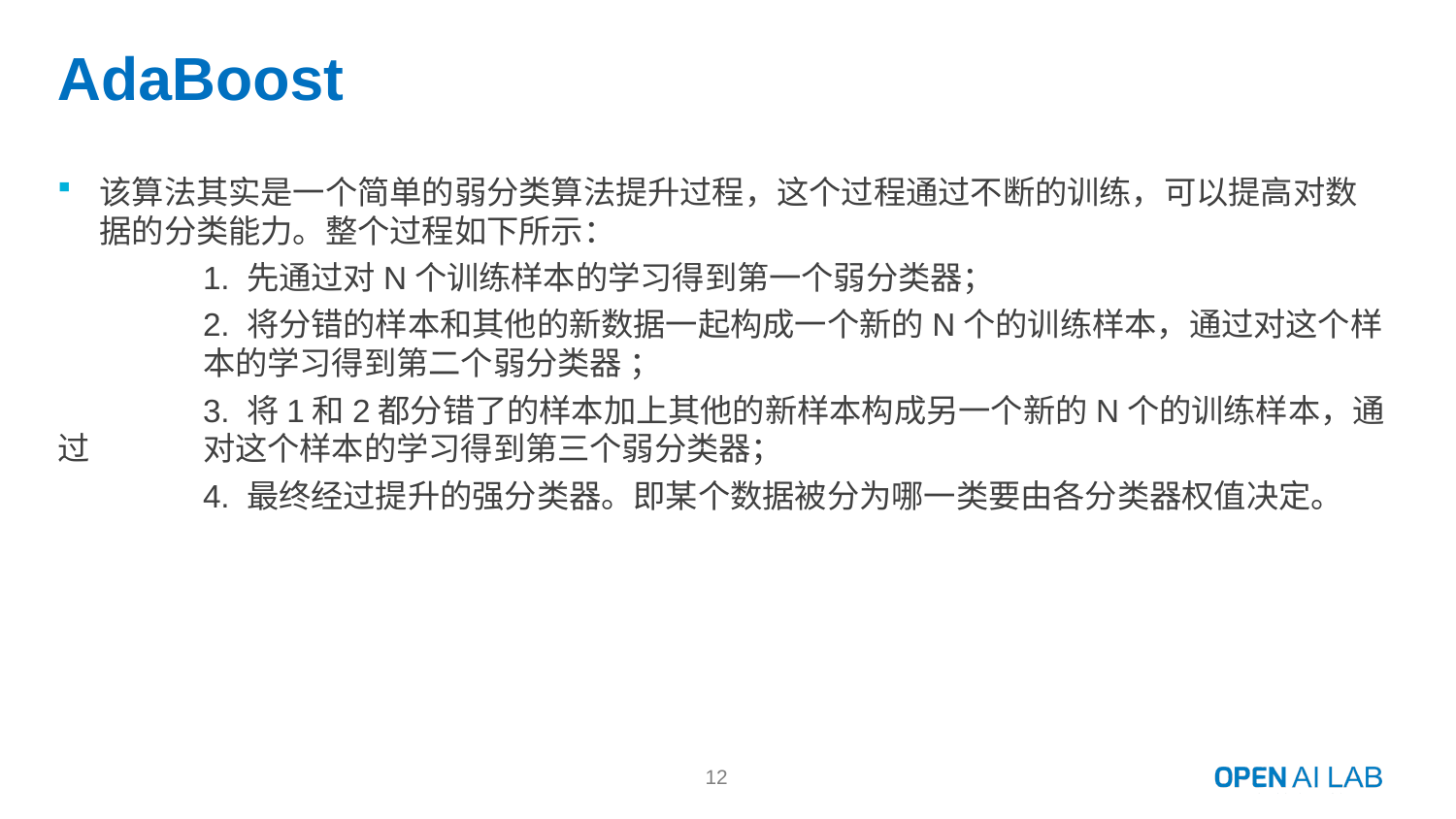

# AdaBoost
该算法其实是一个简单的弱分类算法提升过程，这个过程通过不断的训练，可以提高对数据的分类能力。整个过程如下所示：
	1. 先通过对N个训练样本的学习得到第一个弱分类器；
	2. 将分错的样本和其他的新数据一起构成一个新的N个的训练样本，通过对这个样	本的学习得到第二个弱分类器 ；
	3. 将1和2都分错了的样本加上其他的新样本构成另一个新的N个的训练样本，通过	对这个样本的学习得到第三个弱分类器；
	4. 最终经过提升的强分类器。即某个数据被分为哪一类要由各分类器权值决定。